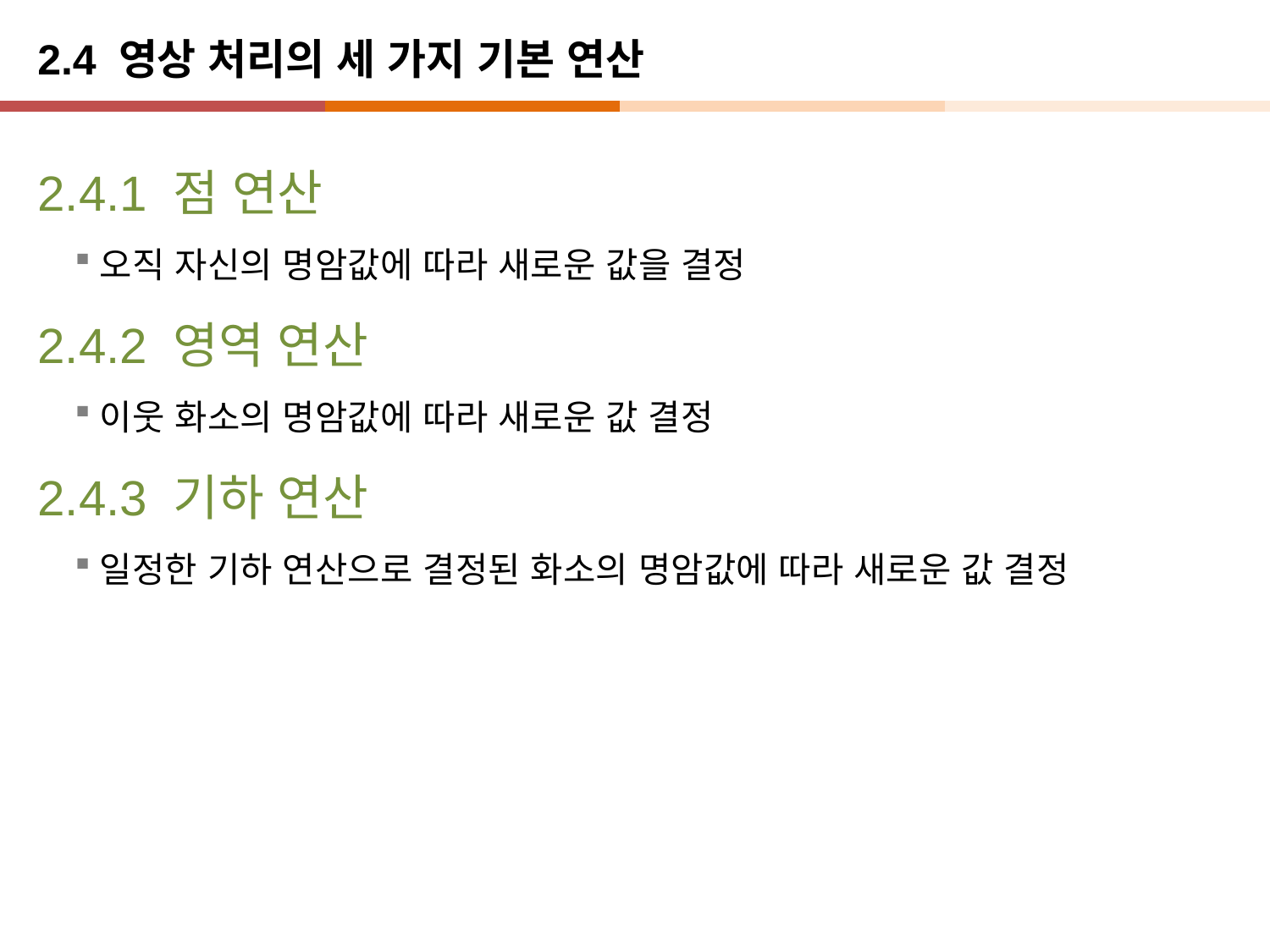

# 2.4 영상 처리의 세 가지 기본 연산
2.4.1 점 연산
오직 자신의 명암값에 따라 새로운 값을 결정
2.4.2 영역 연산
이웃 화소의 명암값에 따라 새로운 값 결정
2.4.3 기하 연산
일정한 기하 연산으로 결정된 화소의 명암값에 따라 새로운 값 결정